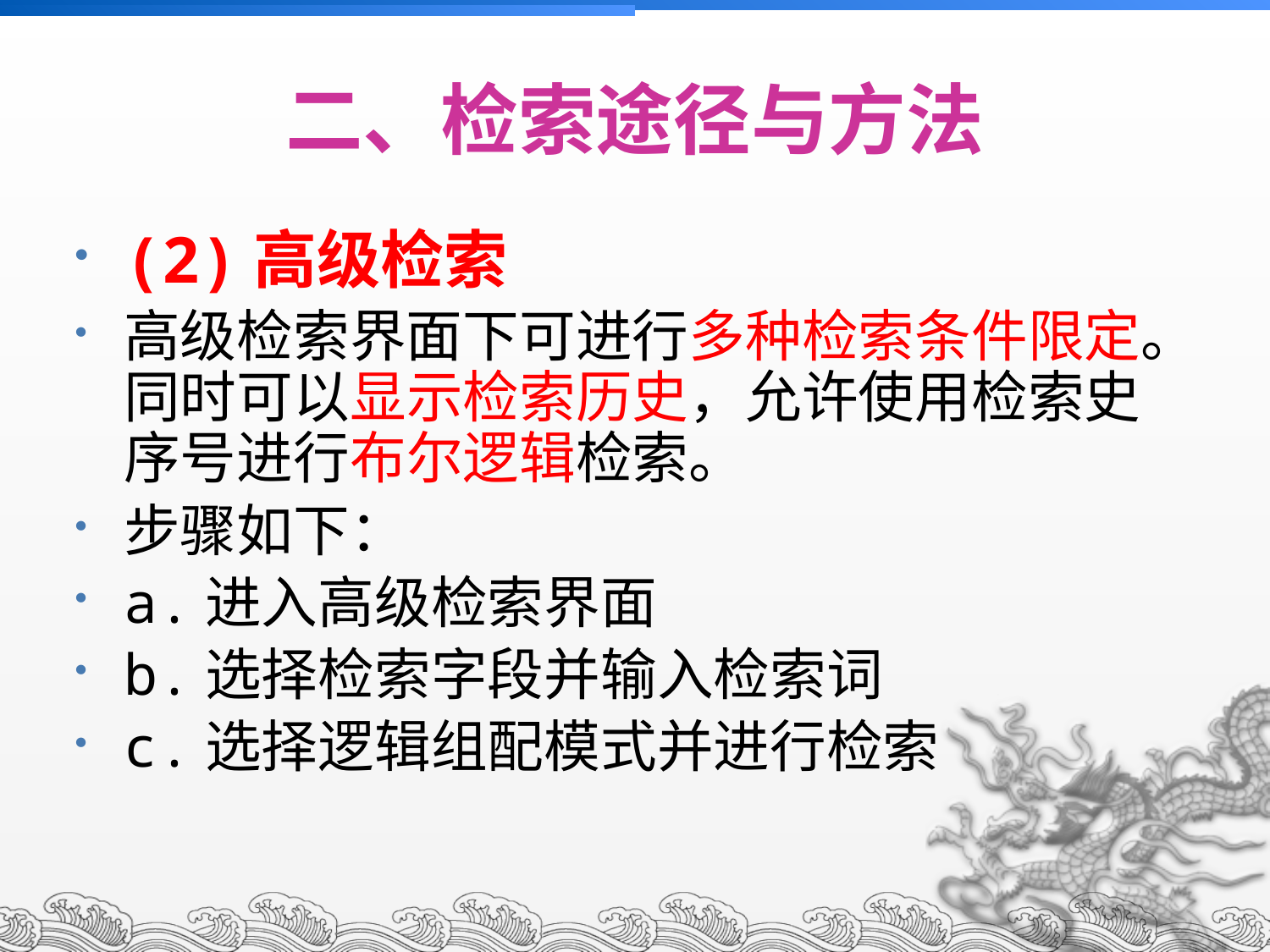

二、检索途径与方法
(2)高级检索
高级检索界面下可进行多种检索条件限定。同时可以显示检索历史，允许使用检索史序号进行布尔逻辑检索。
步骤如下：
a.进入高级检索界面
b.选择检索字段并输入检索词
c.选择逻辑组配模式并进行检索